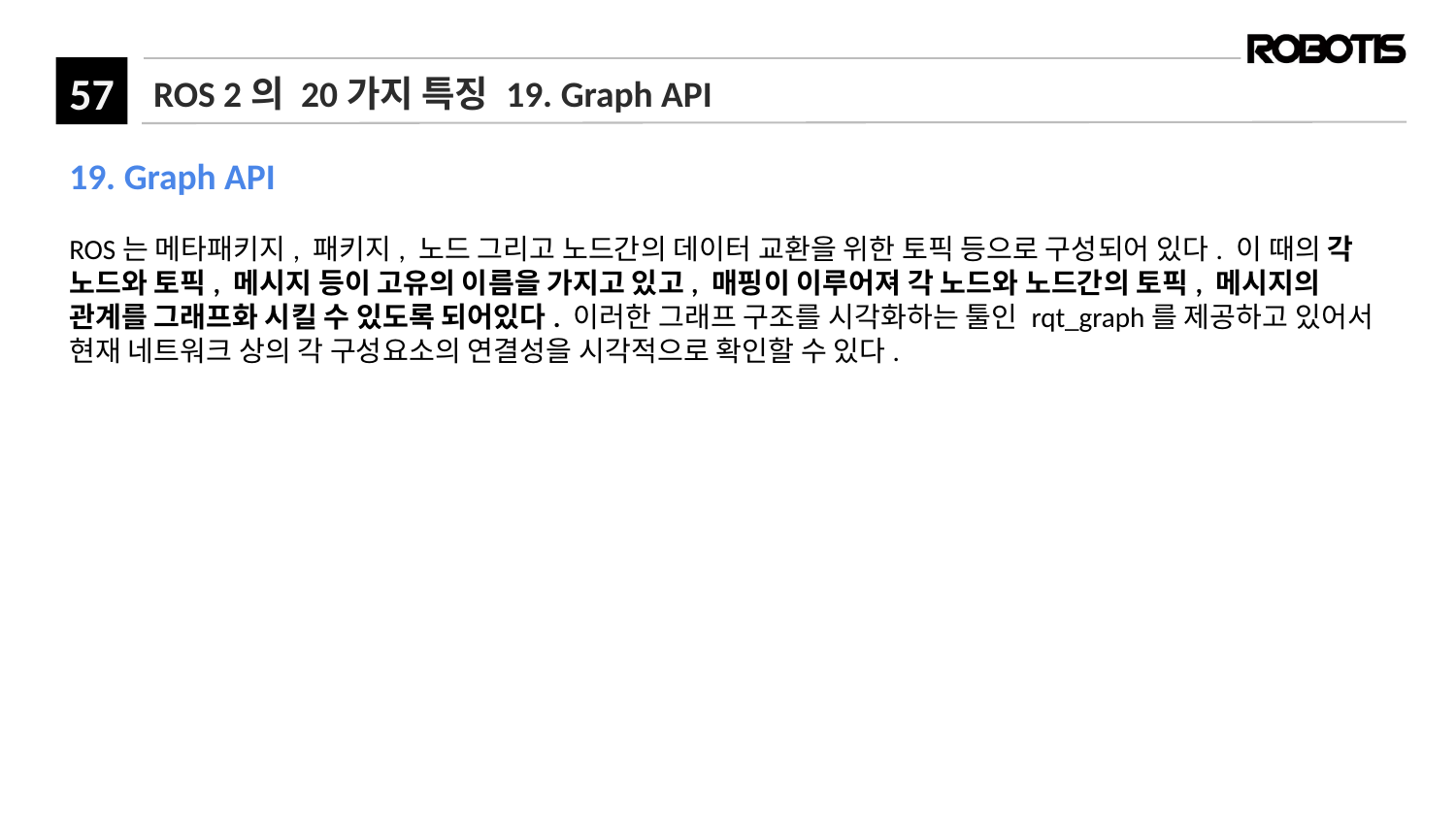

# ROS 2의 20가지 특징 19. Graph API
19. Graph API

ROS는 메타패키지, 패키지, 노드 그리고 노드간의 데이터 교환을 위한 토픽 등으로 구성되어 있다. 이 때의 각 노드와 토픽, 메시지 등이 고유의 이름을 가지고 있고, 매핑이 이루어져 각 노드와 노드간의 토픽, 메시지의 관계를 그래프화 시킬 수 있도록 되어있다. 이러한 그래프 구조를 시각화하는 툴인 rqt_graph를 제공하고 있어서 현재 네트워크 상의 각 구성요소의 연결성을 시각적으로 확인할 수 있다.